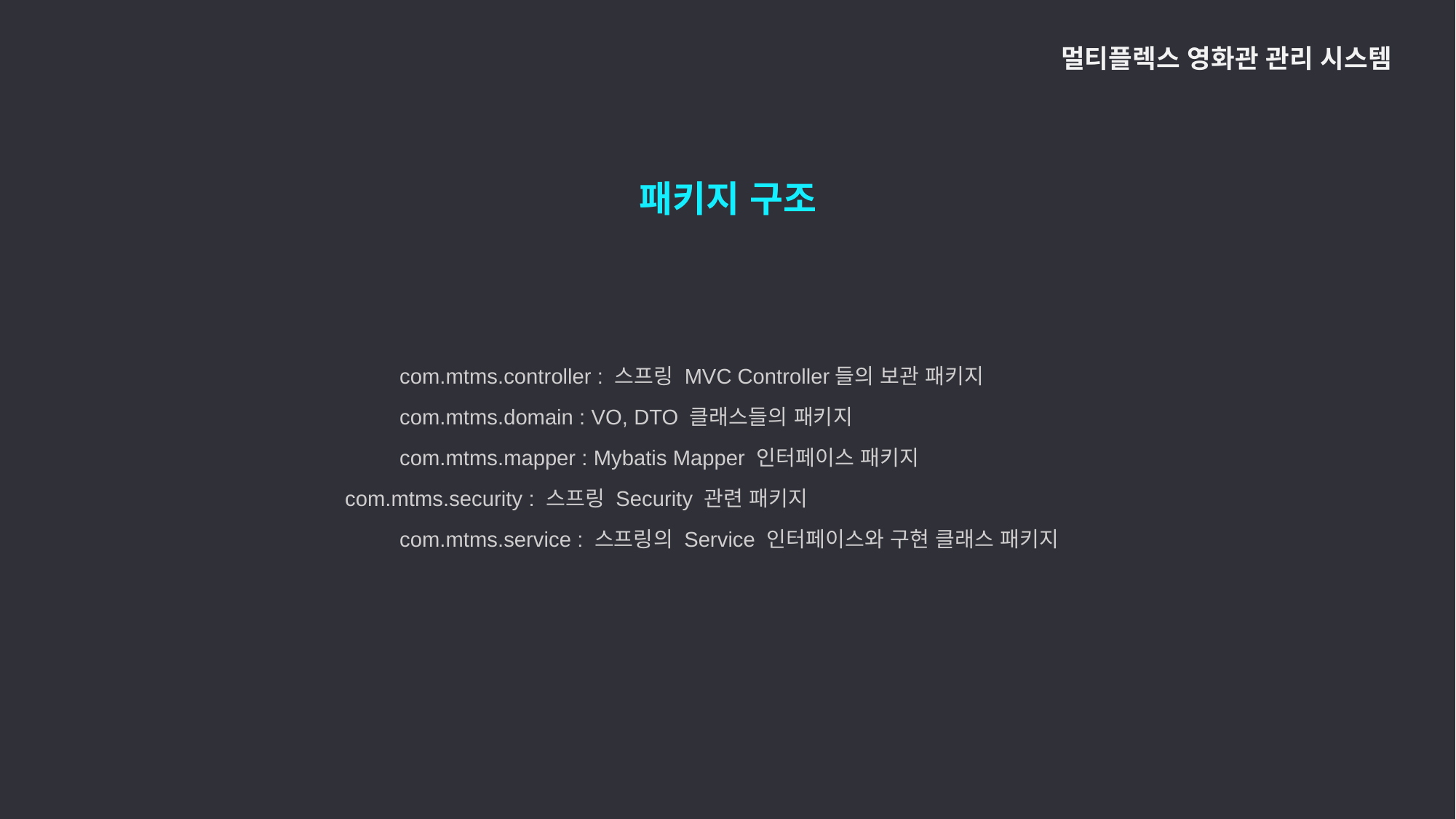

멀티플렉스 영화관 관리 시스템
패키지 구조
	com.mtms.controller : 스프링 MVC Controller들의 보관 패키지
	com.mtms.domain : VO, DTO 클래스들의 패키지
	com.mtms.mapper : Mybatis Mapper 인터페이스 패키지
com.mtms.security : 스프링 Security 관련 패키지
	com.mtms.service : 스프링의 Service 인터페이스와 구현 클래스 패키지